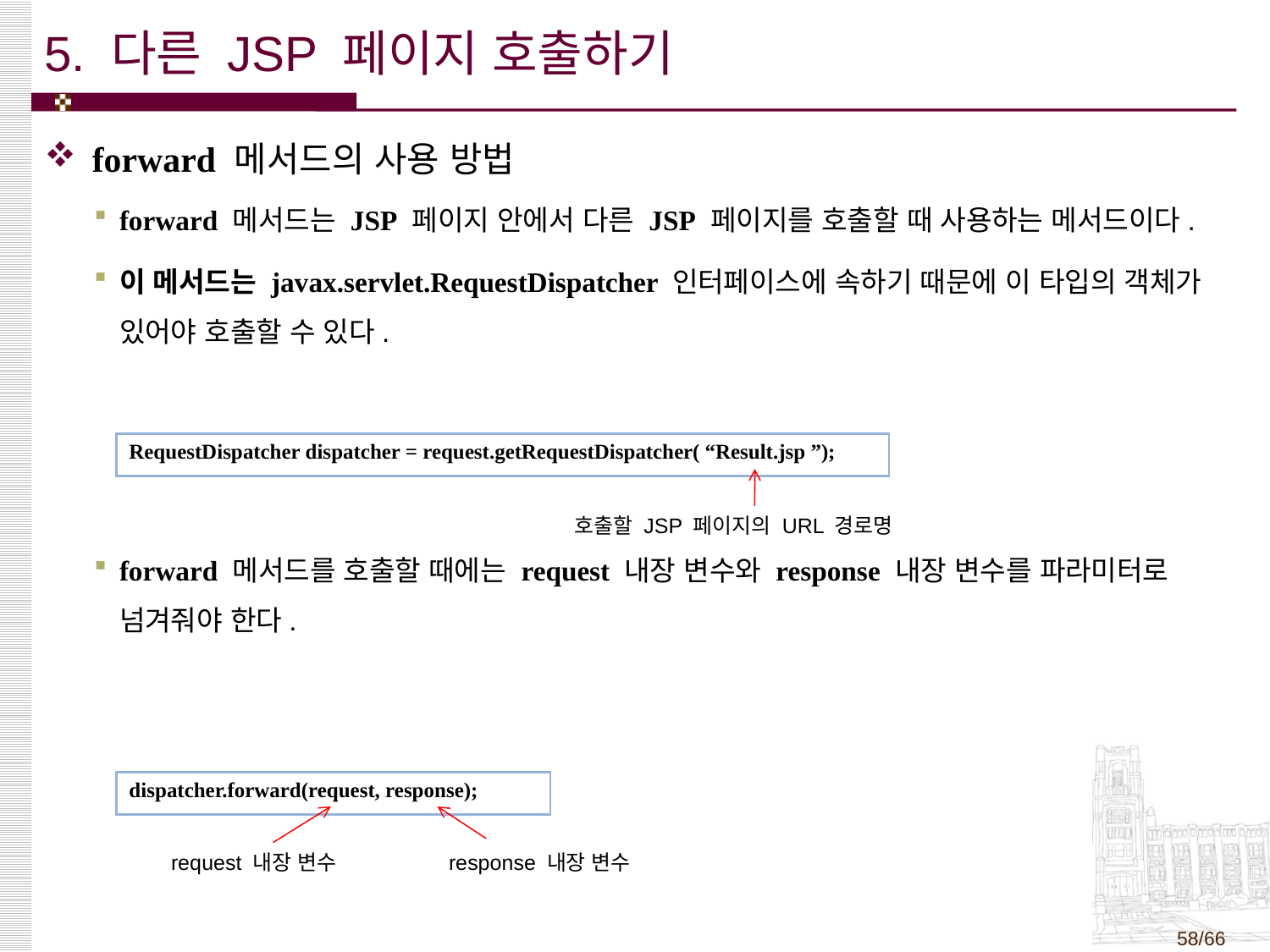

# 5. 다른 JSP 페이지 호출하기
forward 메서드의 사용 방법
forward 메서드는 JSP 페이지 안에서 다른 JSP 페이지를 호출할 때 사용하는 메서드이다.
이 메서드는 javax.servlet.RequestDispatcher 인터페이스에 속하기 때문에 이 타입의 객체가 있어야 호출할 수 있다.

forward 메서드를 호출할 때에는 request 내장 변수와 response 내장 변수를 파라미터로 넘겨줘야 한다.

| RequestDispatcher dispatcher = request.getRequestDispatcher( “Result.jsp ”); |
| --- |
호출할 JSP 페이지의 URL 경로명
| dispatcher.forward(request, response); |
| --- |
request 내장 변수
response 내장 변수